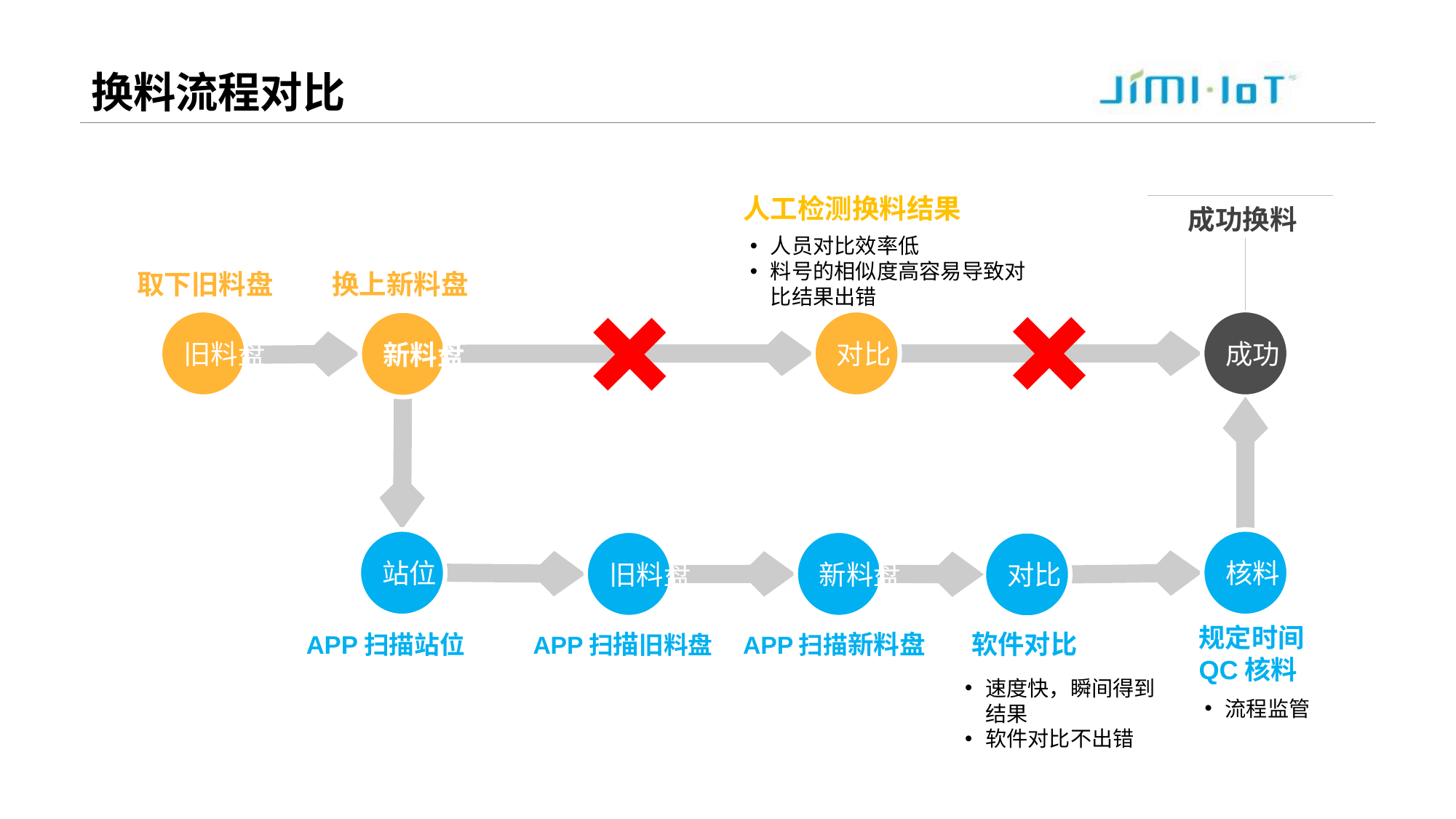

# 换料流程对比
人工检测换料结果

取下旧料盘
成功
新料盘
站位
人员对比效率低
料号的相似度高容易导致对比结果出错
旧料盘

旧料盘
换上新料盘
对比
核料
新料盘
对比
规定时间
QC核料
APP扫描站位
APP扫描新料盘
APP扫描旧料盘
软件对比
成功换料

速度快，瞬间得到结果
软件对比不出错
流程监管